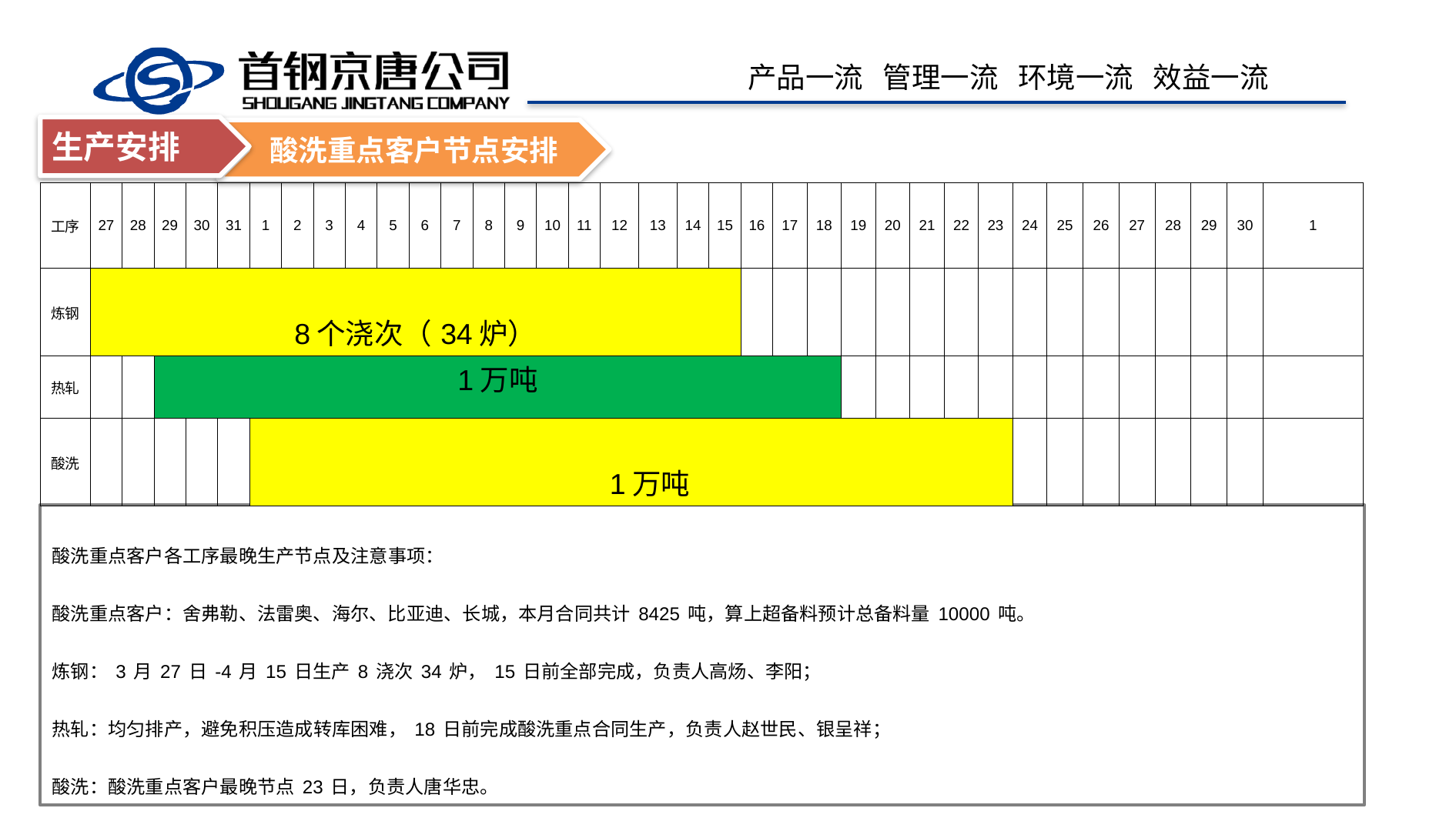

生产安排
酸洗重点客户节点安排
| 工序 | 27 | 28 | 29 | 30 | 31 | 1 | 2 | 3 | 4 | 5 | 6 | 7 | 8 | 9 | 10 | 11 | 12 | 13 | 14 | 15 | 16 | 17 | 18 | 19 | 20 | 21 | 22 | 23 | 24 | 25 | 26 | 27 | 28 | 29 | 30 | 1 |
| --- | --- | --- | --- | --- | --- | --- | --- | --- | --- | --- | --- | --- | --- | --- | --- | --- | --- | --- | --- | --- | --- | --- | --- | --- | --- | --- | --- | --- | --- | --- | --- | --- | --- | --- | --- | --- |
| 炼钢 | 8个浇次（34炉） |  |  |  |  |  |  |  |  |  |  |  |  |  |  |  |  |  |  |  |  |  |  |  |  |  |  |  |  |  |  |  |  |  |  |  |
| 热轧 |  |  | 1万吨 |  |  |  |  |  |  |  |  |  |  |  |  |  |  |  |  |  |  |  |  |  |  |  |  |  |  |  |  |  |  |  |  |  |
| 酸洗 |  |  |  |  |  | 1万吨 |  |  |  |  |  |  |  |  |  |  |  |  |  |  |  |  |  |  |  |  |  |  |  |  |  |  |  |  |  |  |
酸洗重点客户各工序最晚生产节点及注意事项：
酸洗重点客户：舍弗勒、法雷奥、海尔、比亚迪、长城，本月合同共计8425吨，算上超备料预计总备料量10000吨。
炼钢：3月27日-4月15日生产8浇次34炉，15日前全部完成，负责人高炀、李阳；
热轧：均匀排产，避免积压造成转库困难，18日前完成酸洗重点合同生产，负责人赵世民、银呈祥；
酸洗：酸洗重点客户最晚节点23日，负责人唐华忠。